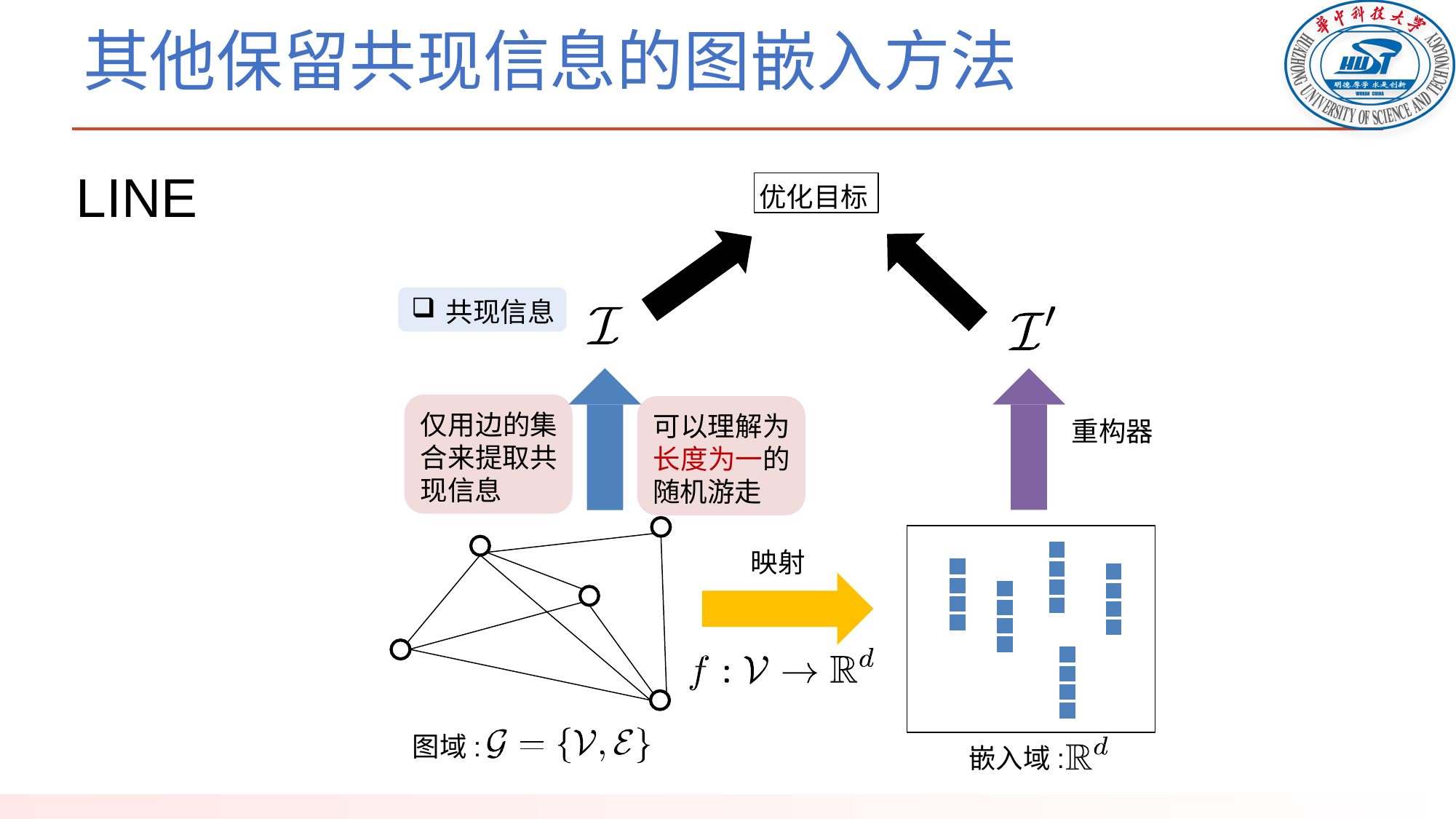

# 其他保留共现信息的图嵌入方法
LINE
优化目标

共现信息

仅用边的集合来提取共现信息
可以理解为长度为一的随机游走
重构器

映射

图域:

嵌入域: